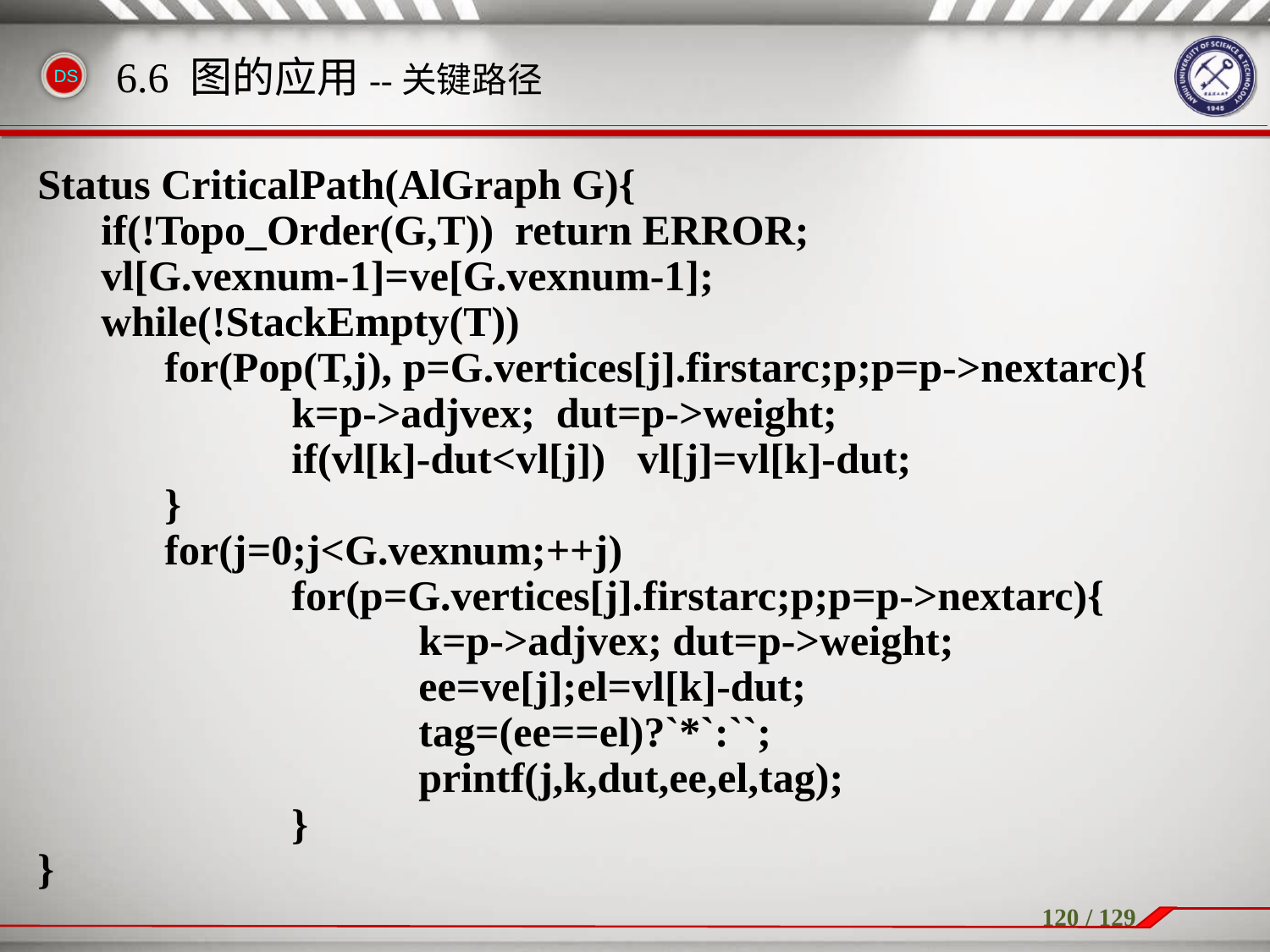

Status CriticalPath(AlGraph G){
      if(!Topo_Order(G,T))  return ERROR;
      vl[G.vexnum-1]=ve[G.vexnum-1];
      while(!StackEmpty(T))
  	for(Pop(T,j), p=G.vertices[j].firstarc;p;p=p->nextarc){
 		k=p->adjvex;  dut=p->weight;
		if(vl[k]-dut<vl[j])   vl[j]=vl[k]-dut;
	}
	for(j=0;j<G.vexnum;++j)
		for(p=G.vertices[j].firstarc;p;p=p->nextarc){
			k=p->adjvex; dut=p->weight;
			ee=ve[j];el=vl[k]-dut;
			tag=(ee==el)?`*`:``;
			printf(j,k,dut,ee,el,tag);
		}
}

6.6 图的应用--关键路径